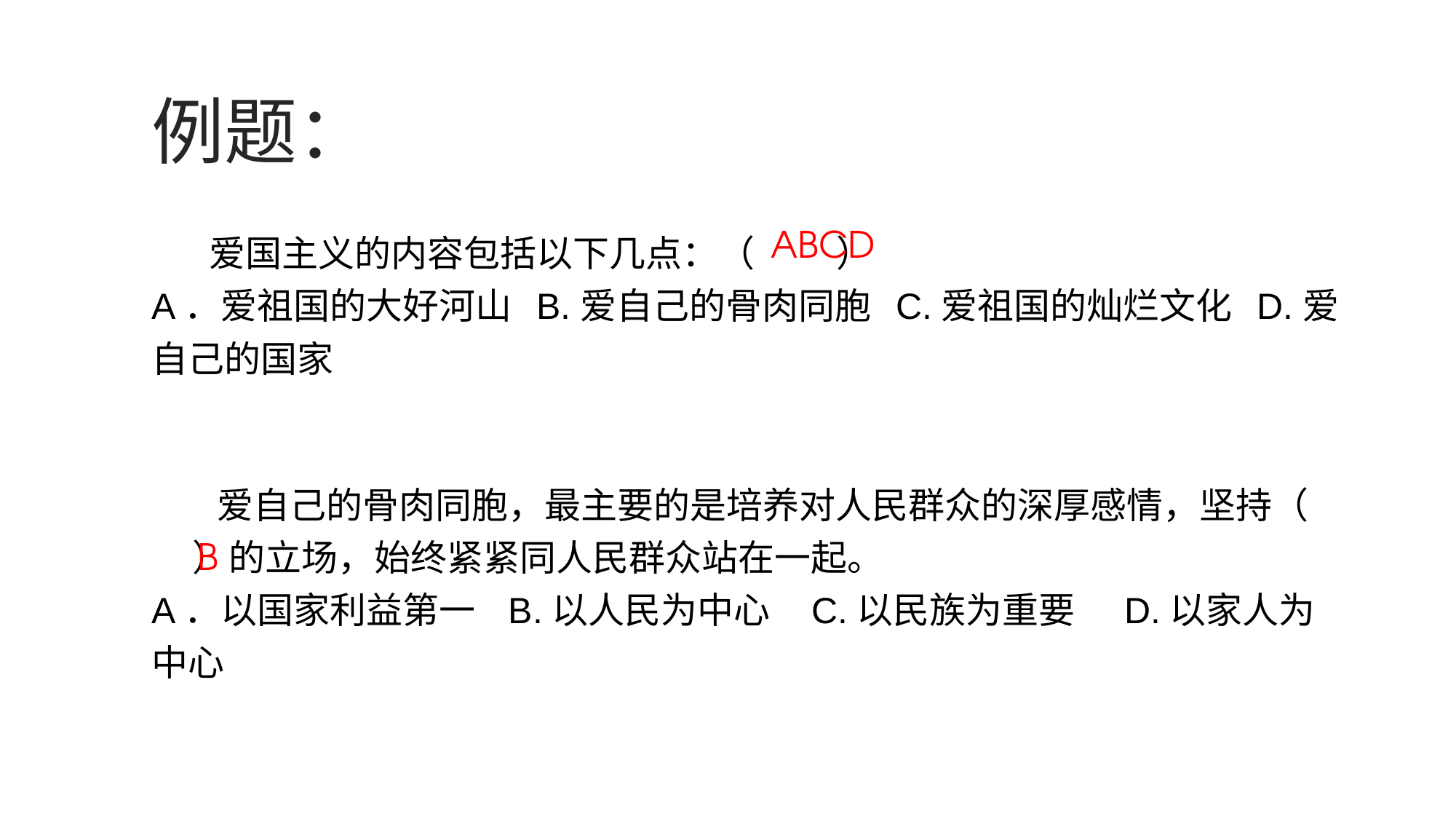

例题：
      爱国主义的内容包括以下几点：（          ）
A．爱祖国的大好河山  B.爱自己的骨肉同胞  C.爱祖国的灿烂文化  D.爱自己的国家
ABCD
       爱自己的骨肉同胞，最主要的是培养对人民群众的深厚感情，坚持（         ）的立场，始终紧紧同人民群众站在一起。
A．以国家利益第一   B.以人民为中心    C.以民族为重要     D.以家人为中心
B